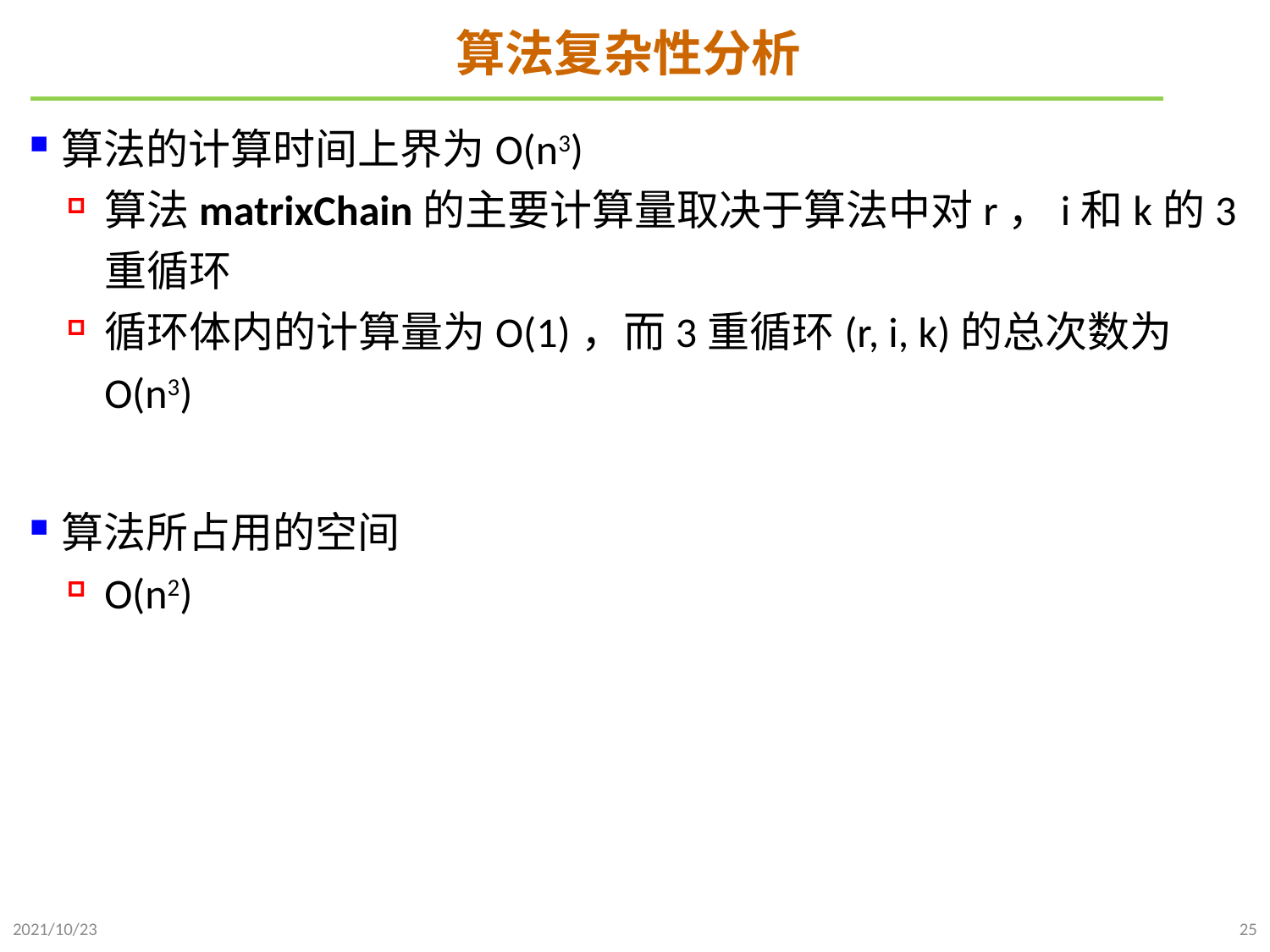

# 算法复杂性分析
算法的计算时间上界为O(n3)
算法matrixChain的主要计算量取决于算法中对r，i和k的3重循环
循环体内的计算量为O(1)，而3重循环(r, i, k)的总次数为O(n3)

算法所占用的空间
O(n2)

2021/10/23
25